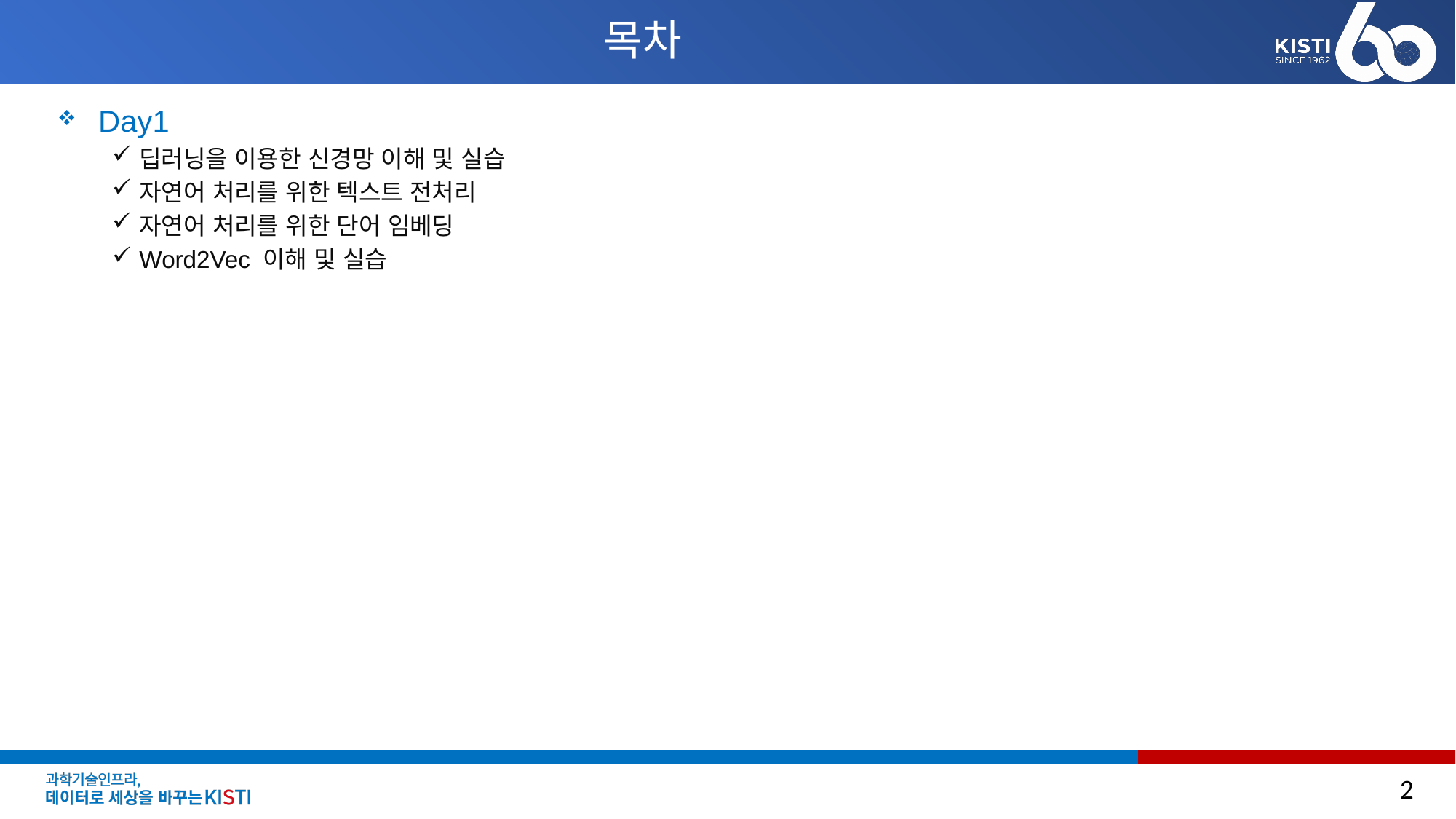

# 목차
Day1
딥러닝을 이용한 신경망 이해 및 실습
자연어 처리를 위한 텍스트 전처리
자연어 처리를 위한 단어 임베딩
Word2Vec 이해 및 실습
2